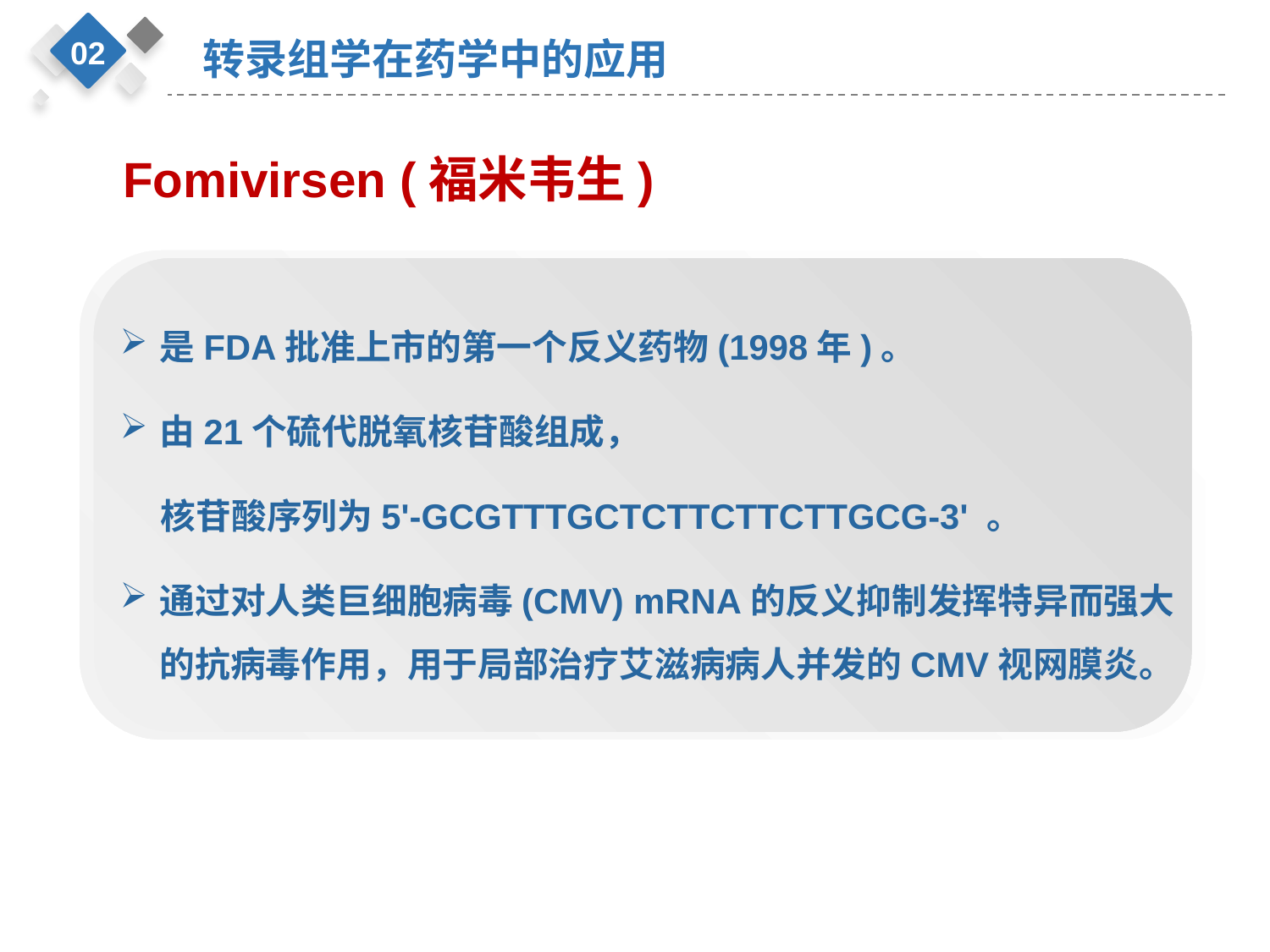

02

转录组学在药学中的应用

  Fomivirsen (福米韦生)

是FDA批准上市的第一个反义药物(1998年)。
由21个硫代脱氧核苷酸组成，
    核苷酸序列为5'-GCGTTTGCTCTTCTTCTTGCG-3' 。
通过对人类巨细胞病毒(CMV) mRNA的反义抑制发挥特异而强大的抗病毒作用，用于局部治疗艾滋病病人并发的CMV视网膜炎。